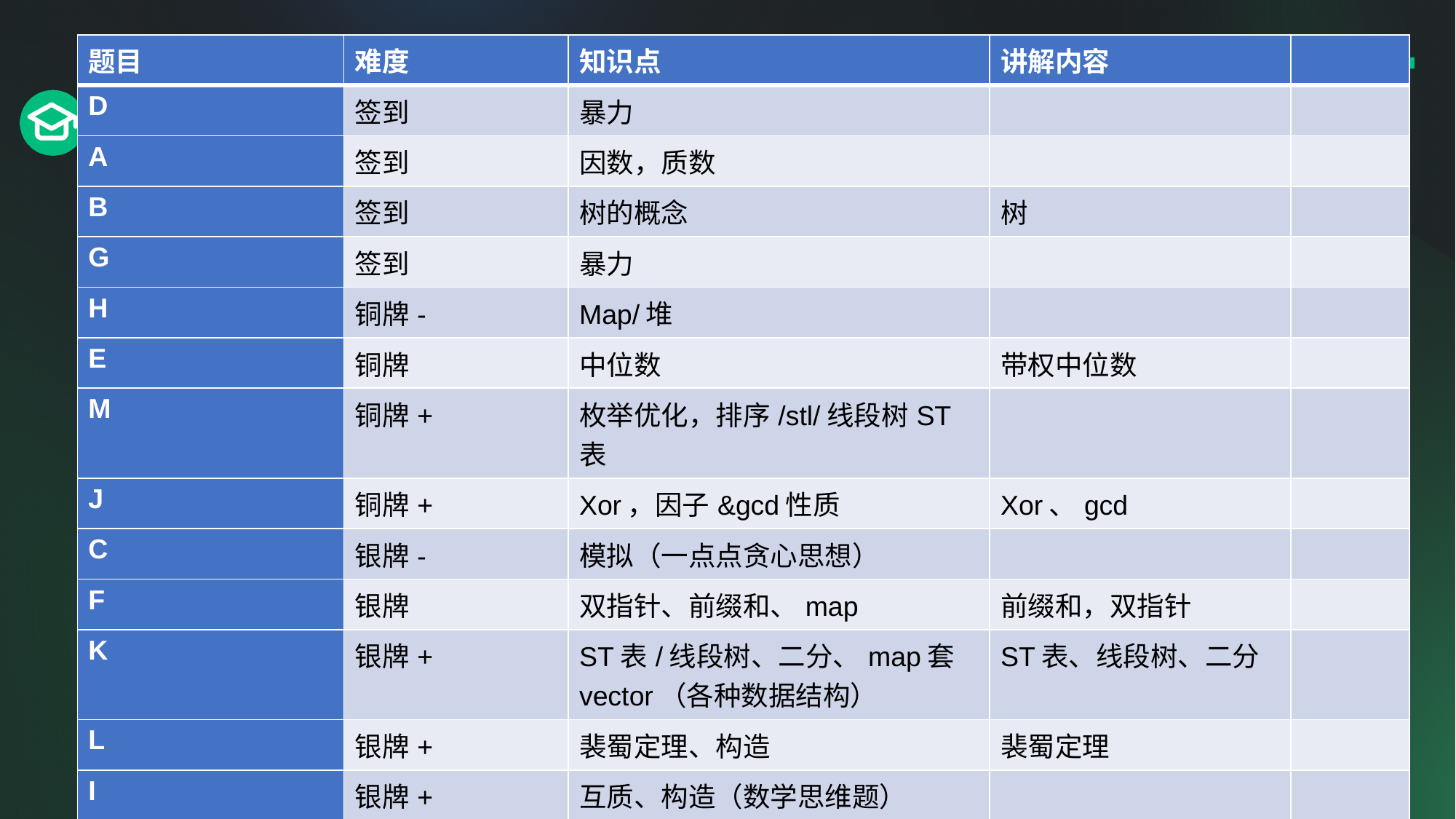

| 题目 | 难度 | 知识点 | 讲解内容 |  |
| --- | --- | --- | --- | --- |
| D | 签到 | 暴力 |  |  |
| A | 签到 | 因数，质数 |  |  |
| B | 签到 | 树的概念 | 树 |  |
| G | 签到 | 暴力 |  |  |
| H | 铜牌- | Map/堆 |  |  |
| E | 铜牌 | 中位数 | 带权中位数 |  |
| M | 铜牌+ | 枚举优化，排序/stl/线段树ST表 |  |  |
| J | 铜牌+ | Xor，因子&gcd性质 | Xor、gcd |  |
| C | 银牌- | 模拟（一点点贪心思想） |  |  |
| F | 银牌 | 双指针、前缀和、map | 前缀和，双指针 |  |
| K | 银牌+ | ST表/线段树、二分、map套vector（各种数据结构） | ST表、线段树、二分 |  |
| L | 银牌+ | 裴蜀定理、构造 | 裴蜀定理 |  |
| I | 银牌+ | 互质、构造（数学思维题） |  |  |
#